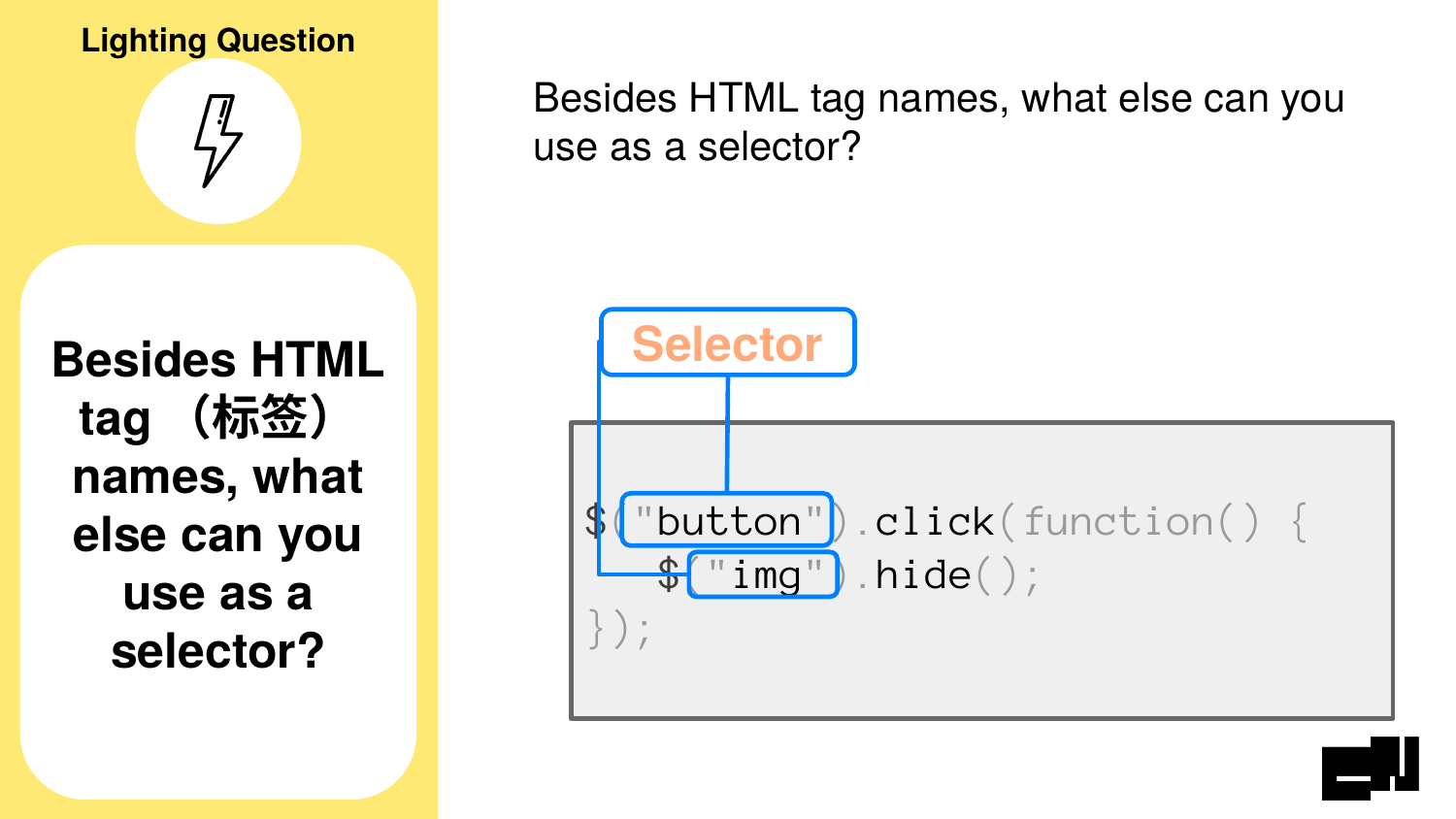

Besides HTML tag names, what else can you use as a selector?
Selector
# Besides HTML tag（标签） names, what else can you use as a selector?

$("button").click(function() {
   $("img").hide();
});